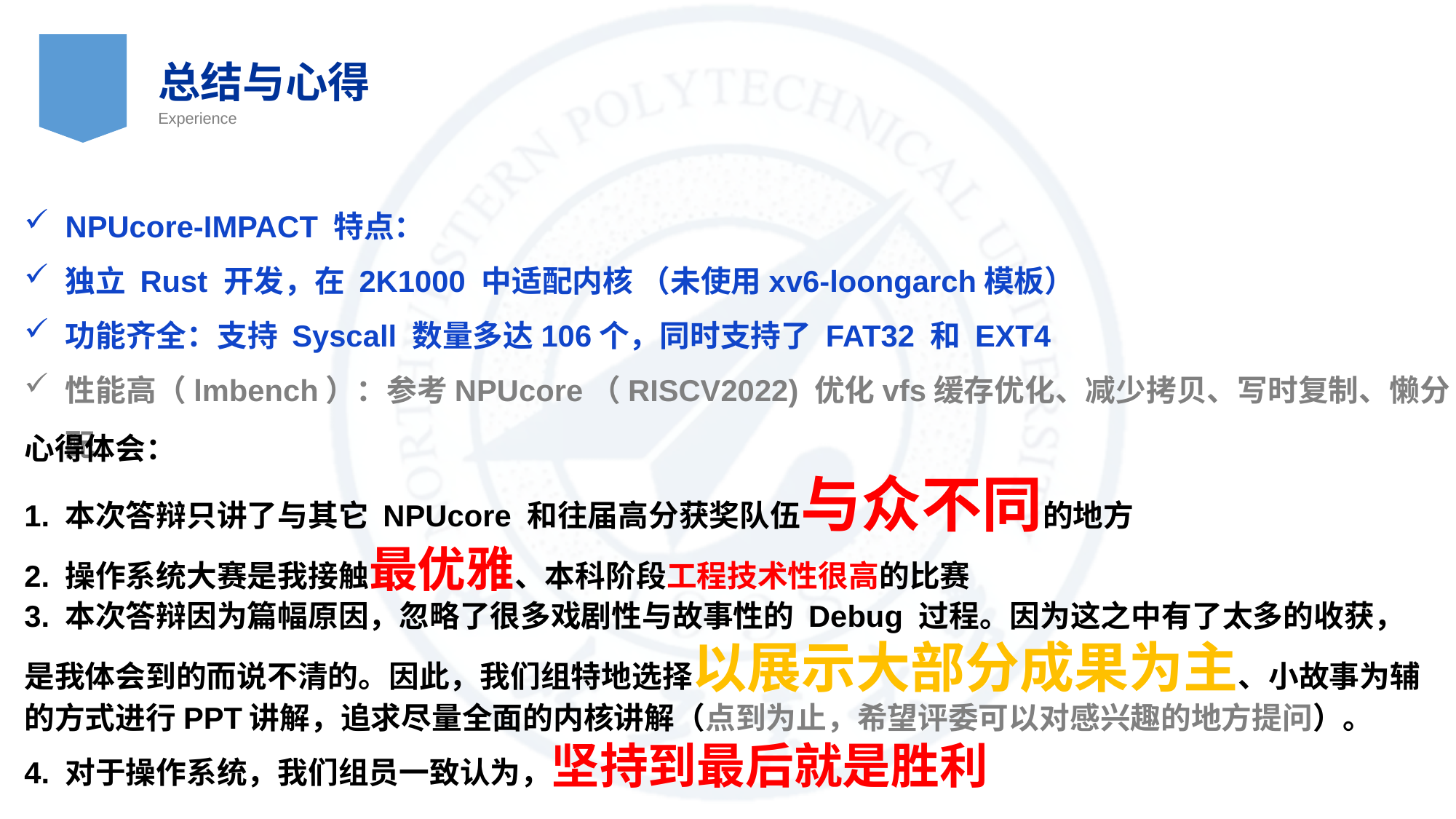

总结与心得
Experience
NPUcore-IMPACT 特点：
独立 Rust 开发，在 2K1000 中适配内核 （未使用xv6-loongarch模板）
功能齐全：支持 Syscall 数量多达106个，同时支持了 FAT32 和 EXT4
性能高（lmbench）：参考NPUcore（RISCV2022) 优化vfs缓存优化、减少拷贝、写时复制、懒分配
心得体会：
1. 本次答辩只讲了与其它 NPUcore 和往届高分获奖队伍与众不同的地方
2. 操作系统大赛是我接触最优雅、本科阶段工程技术性很高的比赛
3. 本次答辩因为篇幅原因，忽略了很多戏剧性与故事性的 Debug 过程。因为这之中有了太多的收获，是我体会到的而说不清的。因此，我们组特地选择以展示大部分成果为主、小故事为辅的方式进行PPT讲解，追求尽量全面的内核讲解（点到为止，希望评委可以对感兴趣的地方提问）。
4. 对于操作系统，我们组员一致认为，坚持到最后就是胜利